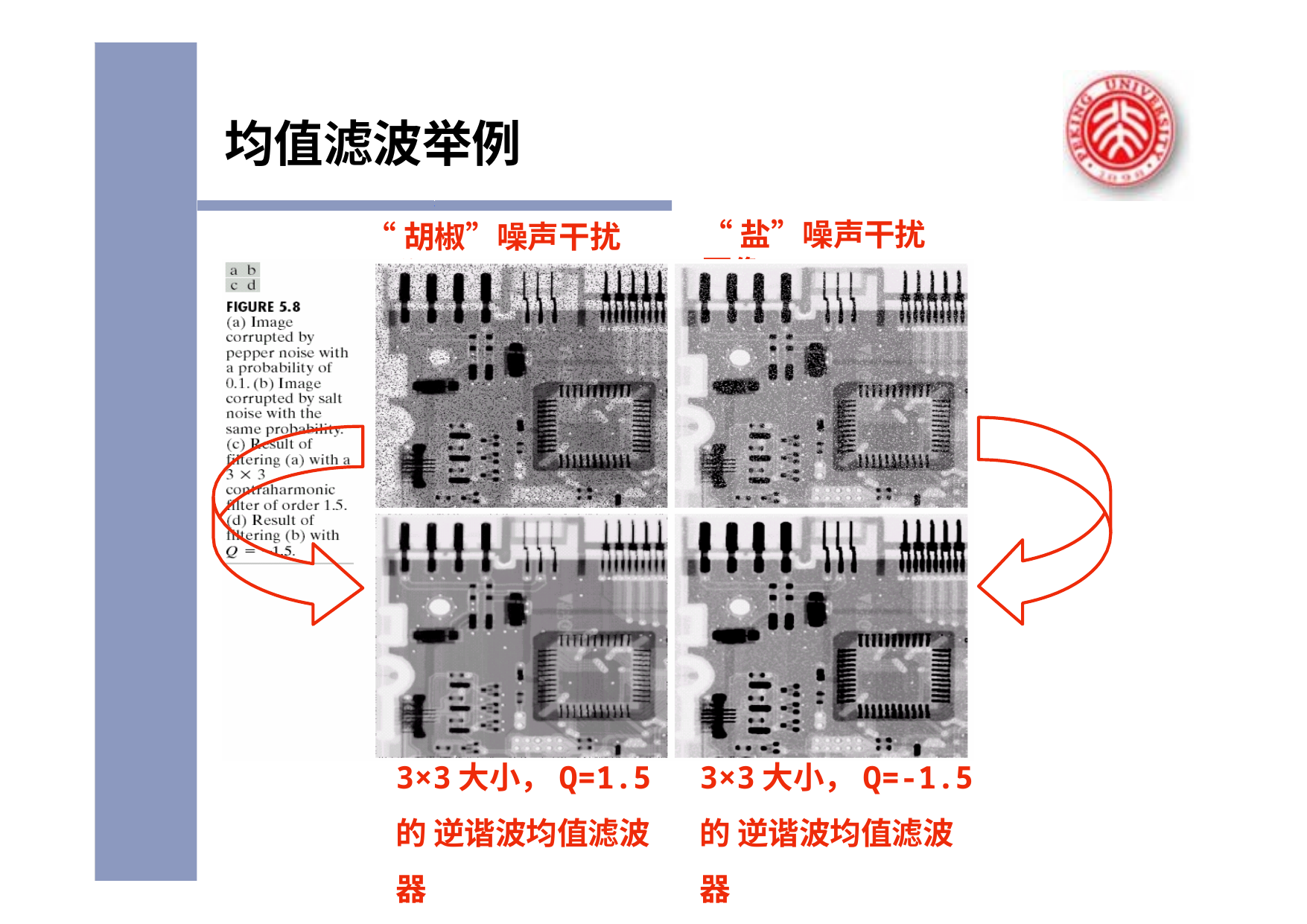

# 均值滤波举例

“盐”噪声干扰图像
“胡椒”噪声干扰图像

3×3大小，Q=1.5的 逆谐波均值滤波器
3×3大小，Q=-1.5的 逆谐波均值滤波器